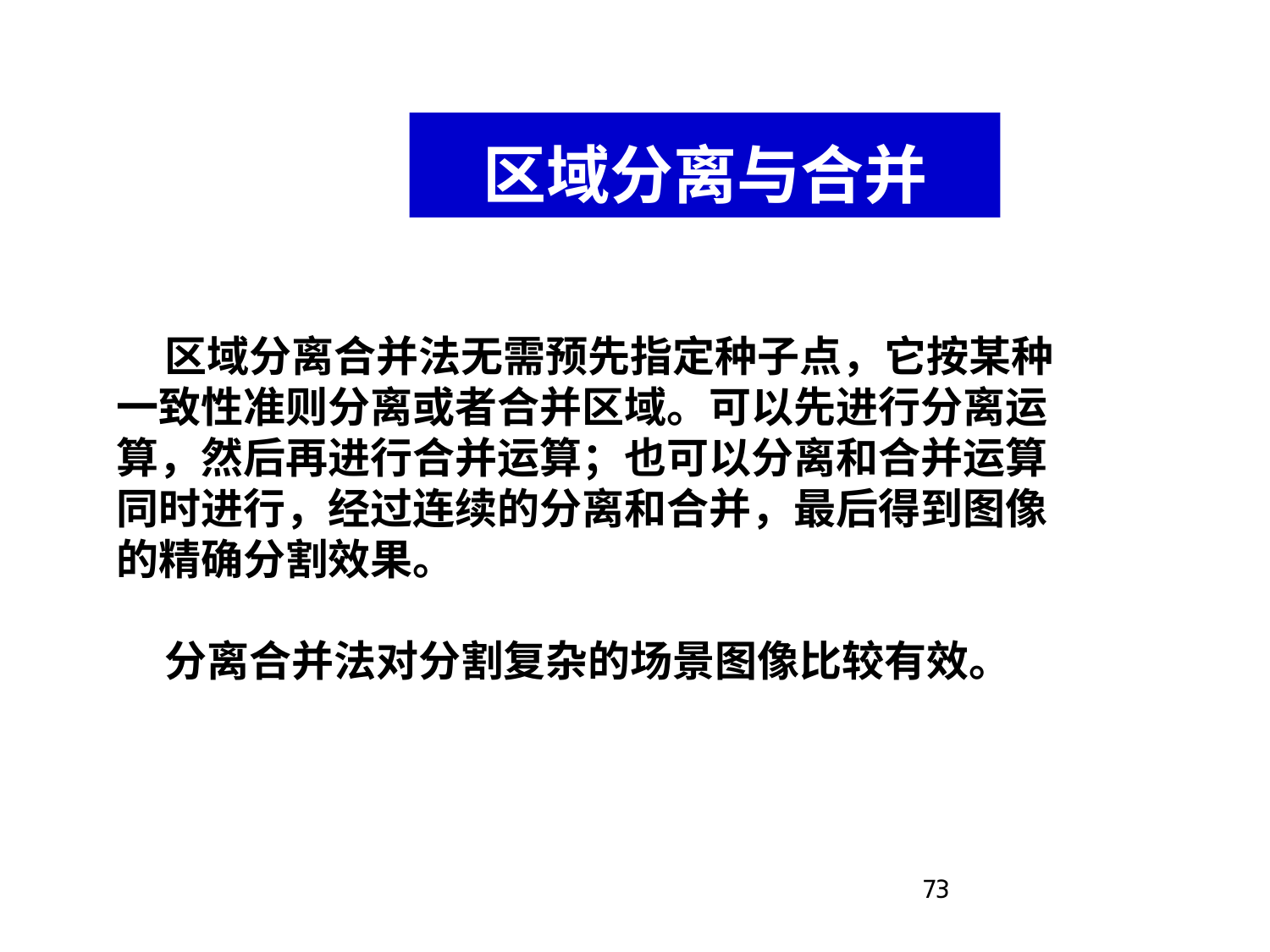

区域分离与合并

    区域分离合并法无需预先指定种子点，它按某种一致性准则分离或者合并区域。可以先进行分离运算，然后再进行合并运算；也可以分离和合并运算同时进行，经过连续的分离和合并，最后得到图像的精确分割效果。

    分离合并法对分割复杂的场景图像比较有效。

73